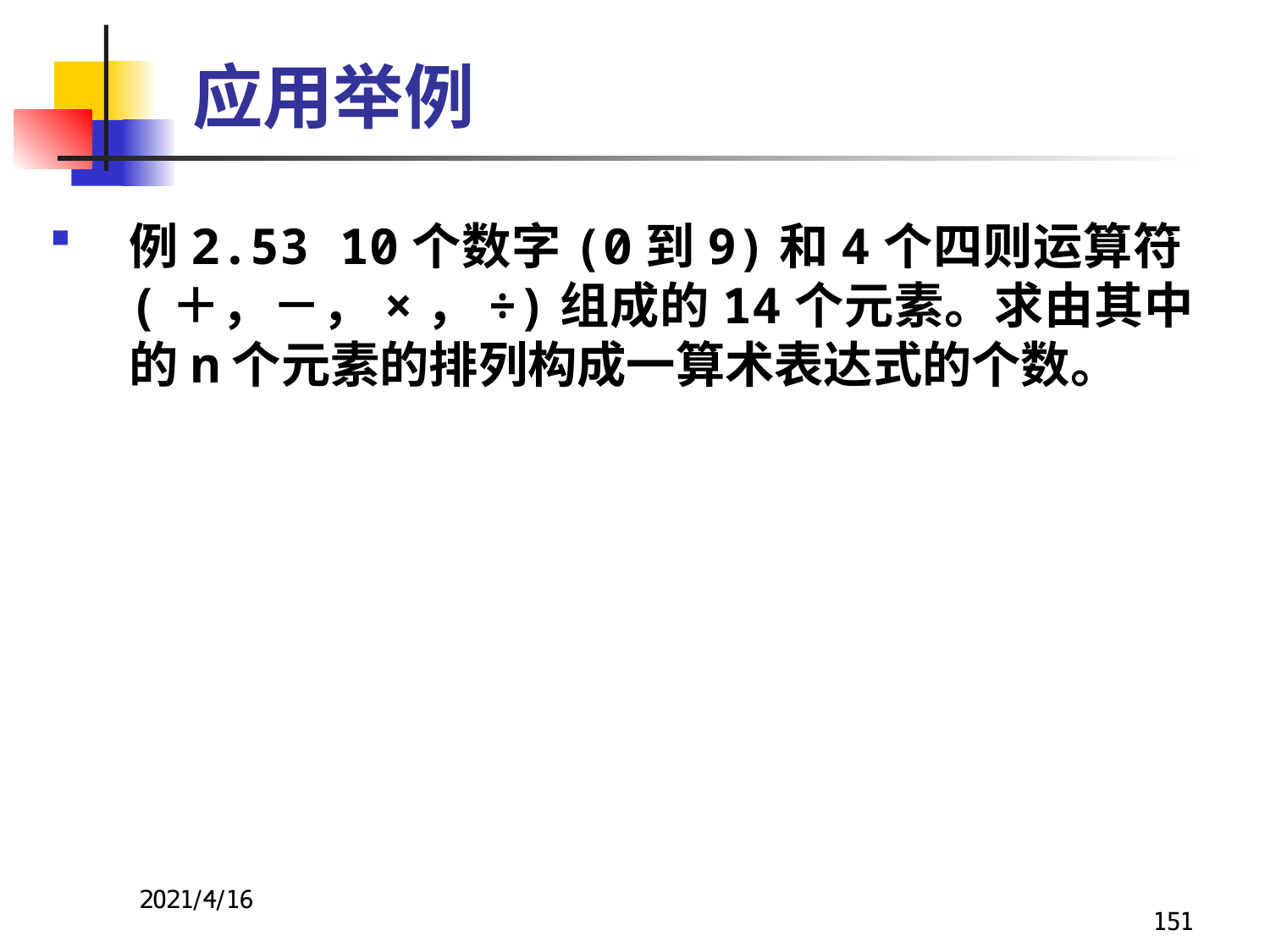

# 应用举例
例2.53 10个数字(0到9)和4个四则运算符(＋，－，×，÷)组成的14个元素。求由其中的n个元素的排列构成一算术表达式的个数。

2021/4/16
151